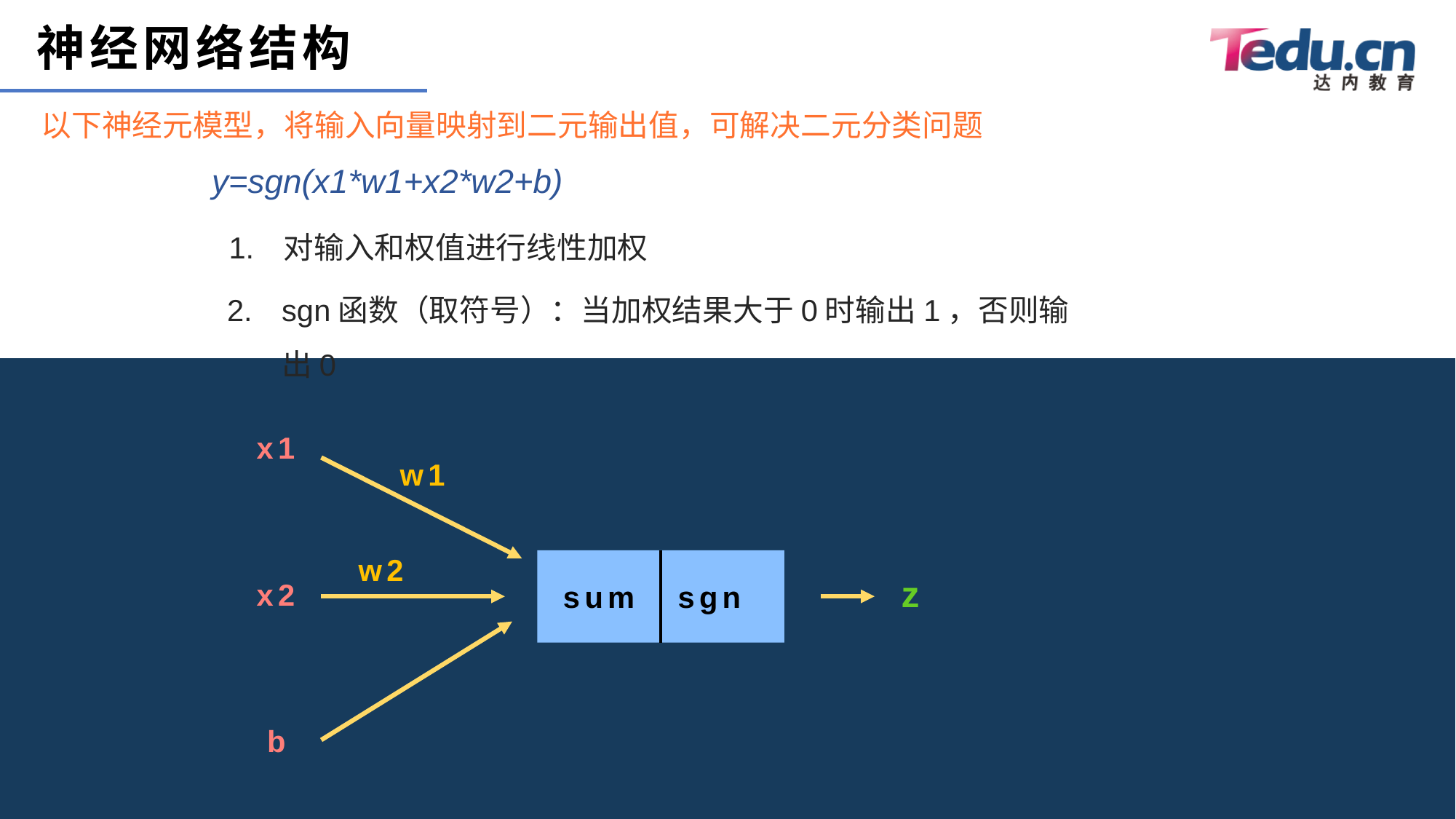

# 神经网络结构
以下神经元模型，将输入向量映射到二元输出值，可解决二元分类问题
y=sgn(x1*w1+x2*w2+b)
对输入和权值进行线性加权
sgn函数（取符号）：当加权结果大于0时输出1，否则输出0

x1
w1
w2
  sum   sgn
z
x2
b